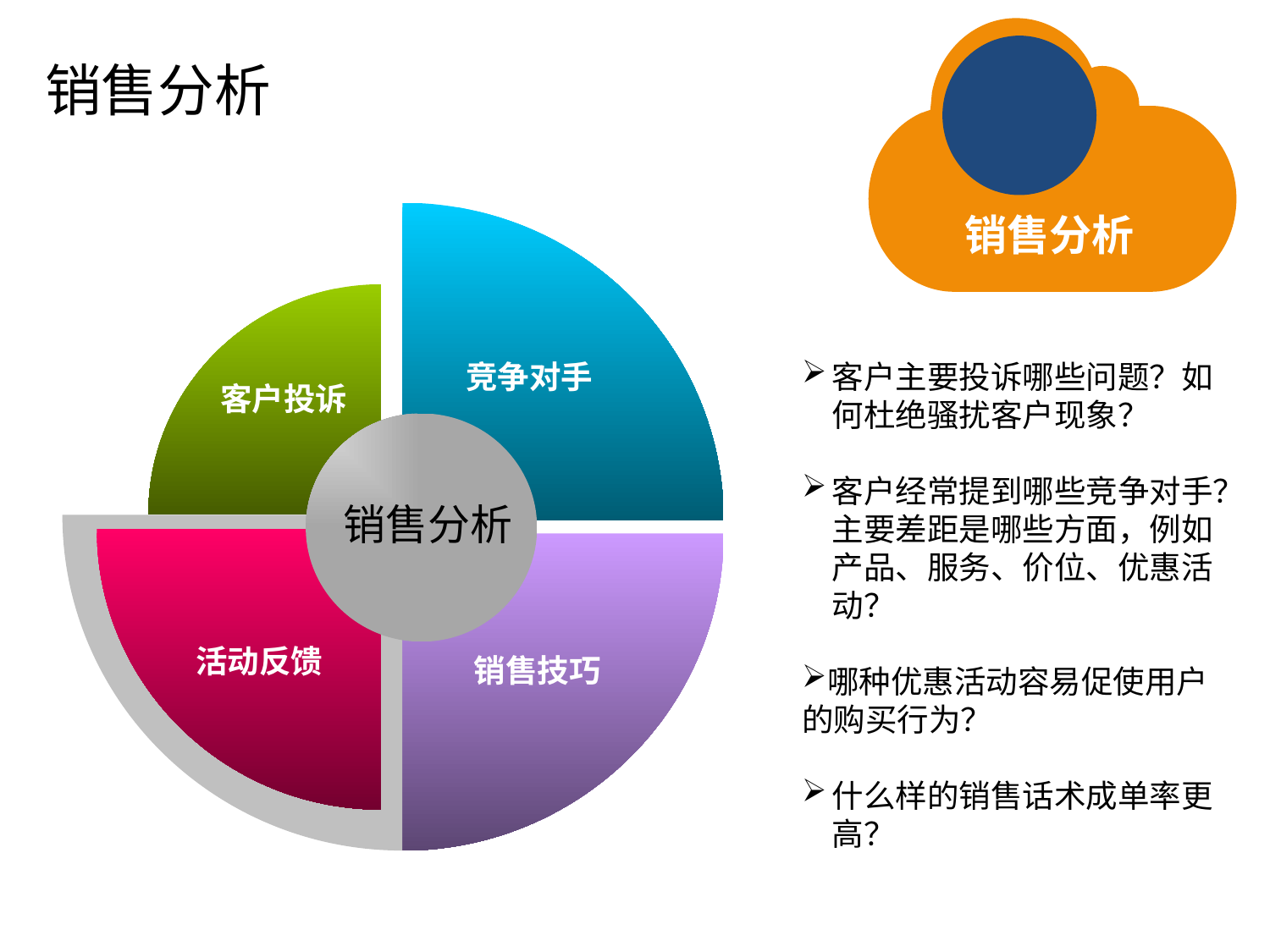

销售分析
销售分析

竞争对手
客户主要投诉哪些问题？如何杜绝骚扰客户现象？

客户经常提到哪些竞争对手？主要差距是哪些方面，例如产品、服务、价位、优惠活动？

哪种优惠活动容易促使用户的购买行为？

什么样的销售话术成单率更高？

   客户投诉

Your Text Here
销售分析

Lorem ipsum dolor sit amet, consectetur adipisicing elit. Aut, accusantium illum autem ad asperiores nisi.

   活动反馈
销售技巧